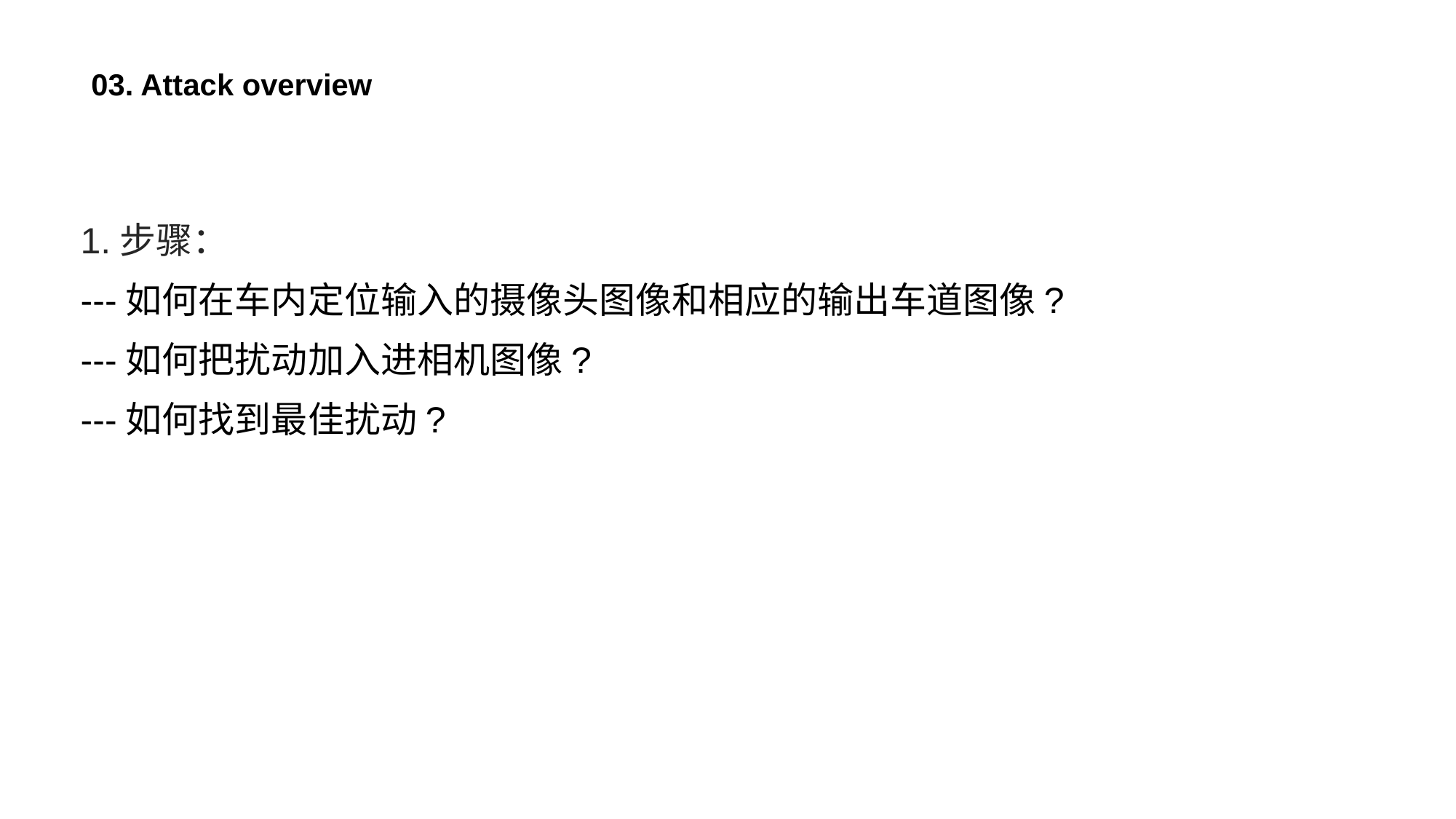

03. Attack overview
1.步骤：
---如何在车内定位输入的摄像头图像和相应的输出车道图像?
---如何把扰动加入进相机图像?
---如何找到最佳扰动?